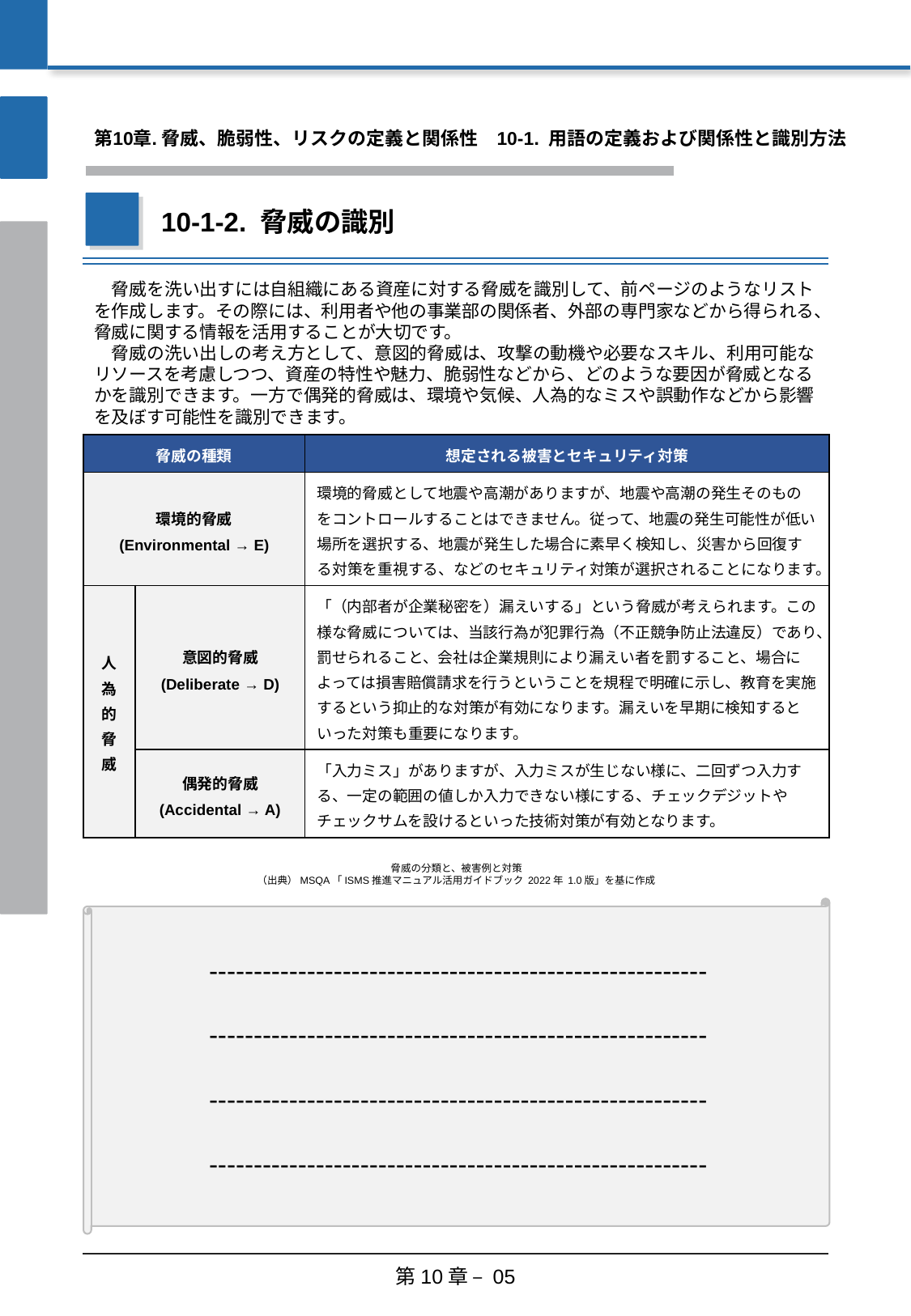

第10章. 脅威、脆弱性、リスクの定義と関係性
　10-1. 用語の定義および関係性と識別方法
10-1-2. 脅威の識別
　脅威を洗い出すには自組織にある資産に対する脅威を識別して、前ページのようなリストを作成します。その際には、利用者や他の事業部の関係者、外部の専門家などから得られる、脅威に関する情報を活用することが大切です。
　脅威の洗い出しの考え方として、意図的脅威は、攻撃の動機や必要なスキル、利用可能なリソースを考慮しつつ、資産の特性や魅力、脆弱性などから、どのような要因が脅威となるかを識別できます。一方で偶発的脅威は、環境や気候、人為的なミスや誤動作などから影響を及ぼす可能性を識別できます。
| 脅威の種類 | 脅威の種類 | 想定される被害とセキュリティ対策 |
| --- | --- | --- |
| 環境的脅威 (Environmental → E) | 環境的脅威 | 環境的脅威として地震や高潮がありますが、地震や高潮の発生そのものをコントロールすることはできません。従って、地震の発生可能性が低い場所を選択する、地震が発生した場合に素早く検知し、災害から回復する対策を重視する、などのセキュリティ対策が選択されることになります。 |
| 人為的脅威 | 意図的脅威 (Deliberate → D) | 「（内部者が企業秘密を）漏えいする」という脅威が考えられます。この様な脅威については、当該行為が犯罪行為（不正競争防止法違反）であり、罰せられること、会社は企業規則により漏えい者を罰すること、場合によっては損害賠償請求を行うということを規程で明確に示し、教育を実施するという抑止的な対策が有効になります。漏えいを早期に検知するといった対策も重要になります。 |
|  | 偶発的脅威 (Accidental → A) | 「入力ミス」がありますが、入力ミスが生じない様に、二回ずつ入力する、一定の範囲の値しか入力できない様にする、チェックデジットやチェックサムを設けるといった技術対策が有効となります。 |
脅威の分類と、被害例と対策
（出典）MSQA「ISMS推進マニュアル活用ガイドブック 2022年 1.0版」を基に作成

--------------------------------------------------------

--------------------------------------------------------

--------------------------------------------------------

--------------------------------------------------------

第10章 – 05